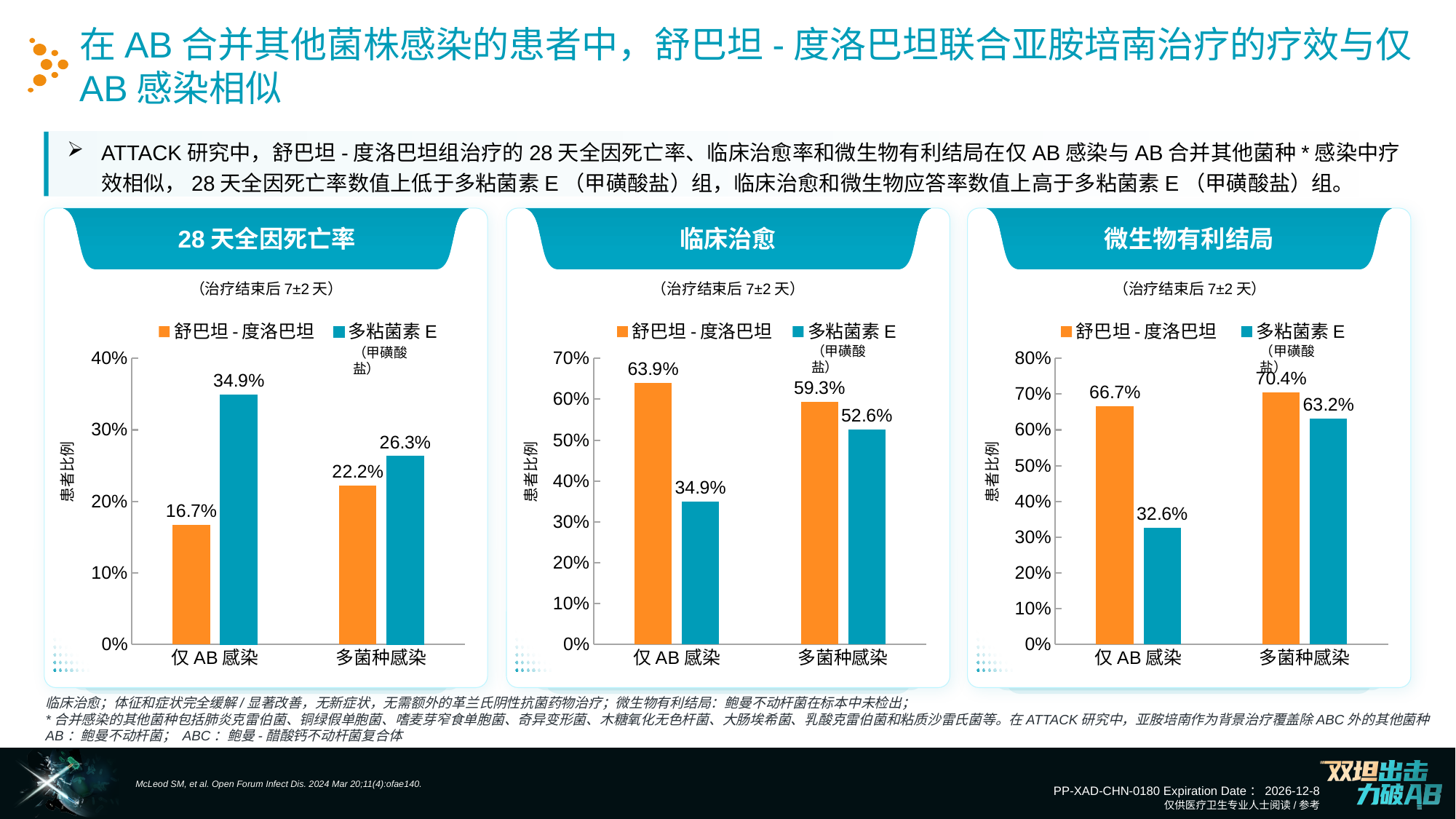

在AB合并其他菌株感染的患者中，舒巴坦-度洛巴坦联合亚胺培南治疗的疗效与仅AB感染相似
ATTACK研究中，舒巴坦-度洛巴坦组治疗的28天全因死亡率、临床治愈率和微生物有利结局在仅AB感染与AB合并其他菌种*感染中疗效相似，28天全因死亡率数值上低于多粘菌素E（甲磺酸盐）组，临床治愈和微生物应答率数值上高于多粘菌素E（甲磺酸盐）组。

28天全因死亡率
临床治愈
微生物有利结局

（治疗结束后7±2天）
（治疗结束后7±2天）
（治疗结束后7±2天）

### Chart

| Category | 舒巴坦-度洛巴坦 | 多粘菌素E |
|---|---|---|
| 仅AB感染 | 0.167 | 0.349 |
| 多菌种感染 | 0.222 | 0.263 |

### Chart

| Category | 舒巴坦-度洛巴坦 | 多粘菌素E |
|---|---|---|
| 仅AB感染 | 0.639 | 0.349 |
| 多菌种感染 | 0.593 | 0.526 |

### Chart

| Category | 舒巴坦-度洛巴坦 | 多粘菌素E |
|---|---|---|
| 仅AB感染 | 0.667 | 0.326 |
| 多菌种感染 | 0.704 | 0.632 |
（甲磺酸盐）
（甲磺酸盐）
（甲磺酸盐）
患者比例
患者比例
患者比例
临床治愈；体征和症状完全缓解/显著改善，无新症状，无需额外的革兰氏阴性抗菌药物治疗；微生物有利结局：鲍曼不动杆菌在标本中未检出；
*合并感染的其他菌种包括肺炎克雷伯菌、铜绿假单胞菌、嗜麦芽窄食单胞菌、奇异变形菌、木糖氧化无色杆菌、大肠埃希菌、乳酸克雷伯菌和粘质沙雷氏菌等。在ATTACK研究中，亚胺培南作为背景治疗覆盖除ABC外的其他菌种
AB：鲍曼不动杆菌； ABC：鲍曼-醋酸钙不动杆菌复合体
McLeod SM, et al. Open Forum Infect Dis. 2024 Mar 20;11(4):ofae140.